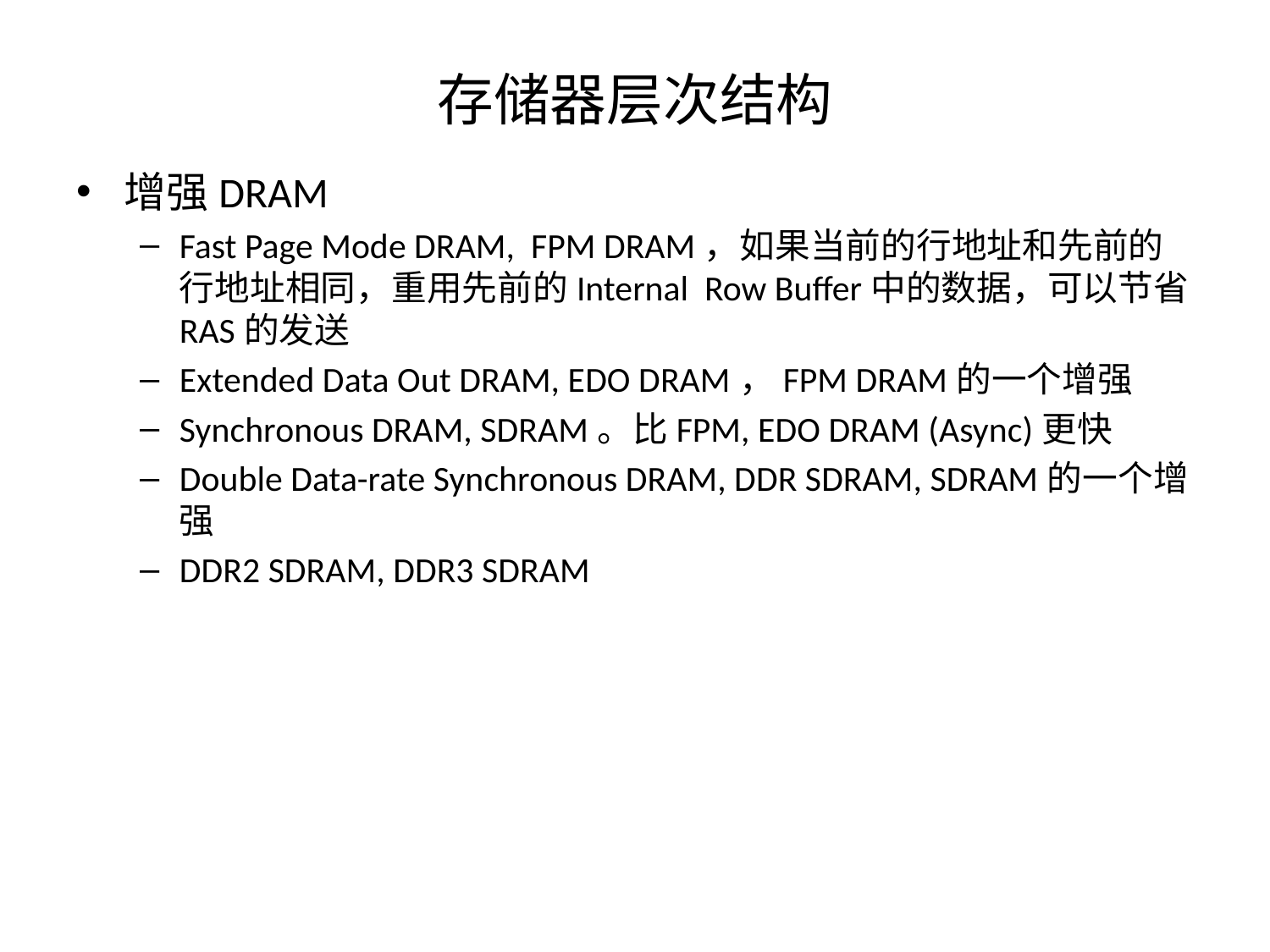

# 存储器层次结构
增强DRAM
Fast Page Mode DRAM,  FPM DRAM，如果当前的行地址和先前的行地址相同，重用先前的Internal  Row Buffer中的数据，可以节省RAS的发送
Extended Data Out DRAM, EDO DRAM，FPM DRAM的一个增强
Synchronous DRAM, SDRAM。比FPM, EDO DRAM (Async)更快
Double Data-rate Synchronous DRAM, DDR SDRAM, SDRAM的一个增强
DDR2 SDRAM, DDR3 SDRAM